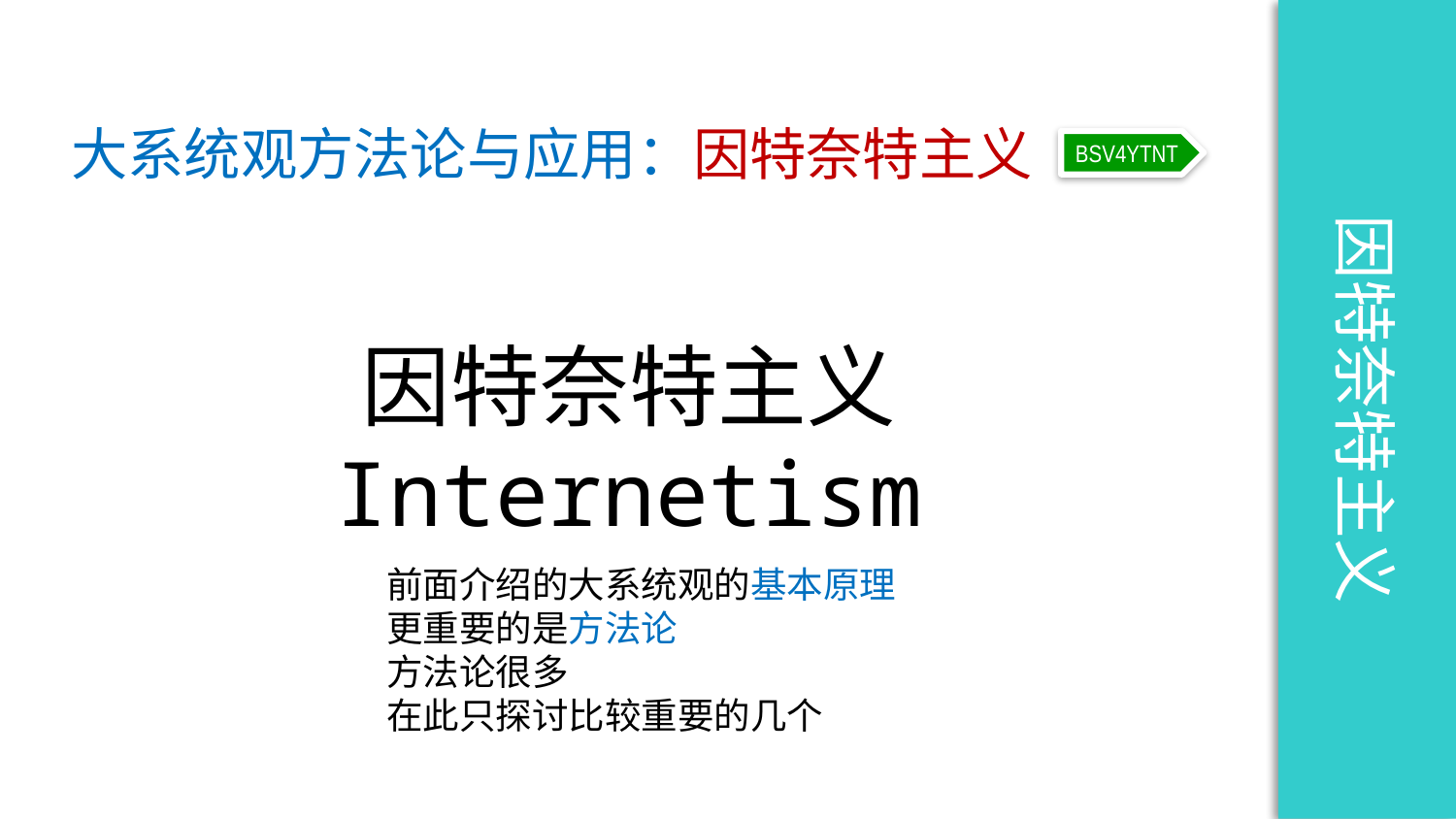

因特奈特主义
大系统观方法论与应用：因特奈特主义
BSV4YTNT
因特奈特主义
Internetism
前面介绍的大系统观的基本原理
更重要的是方法论
方法论很多
在此只探讨比较重要的几个